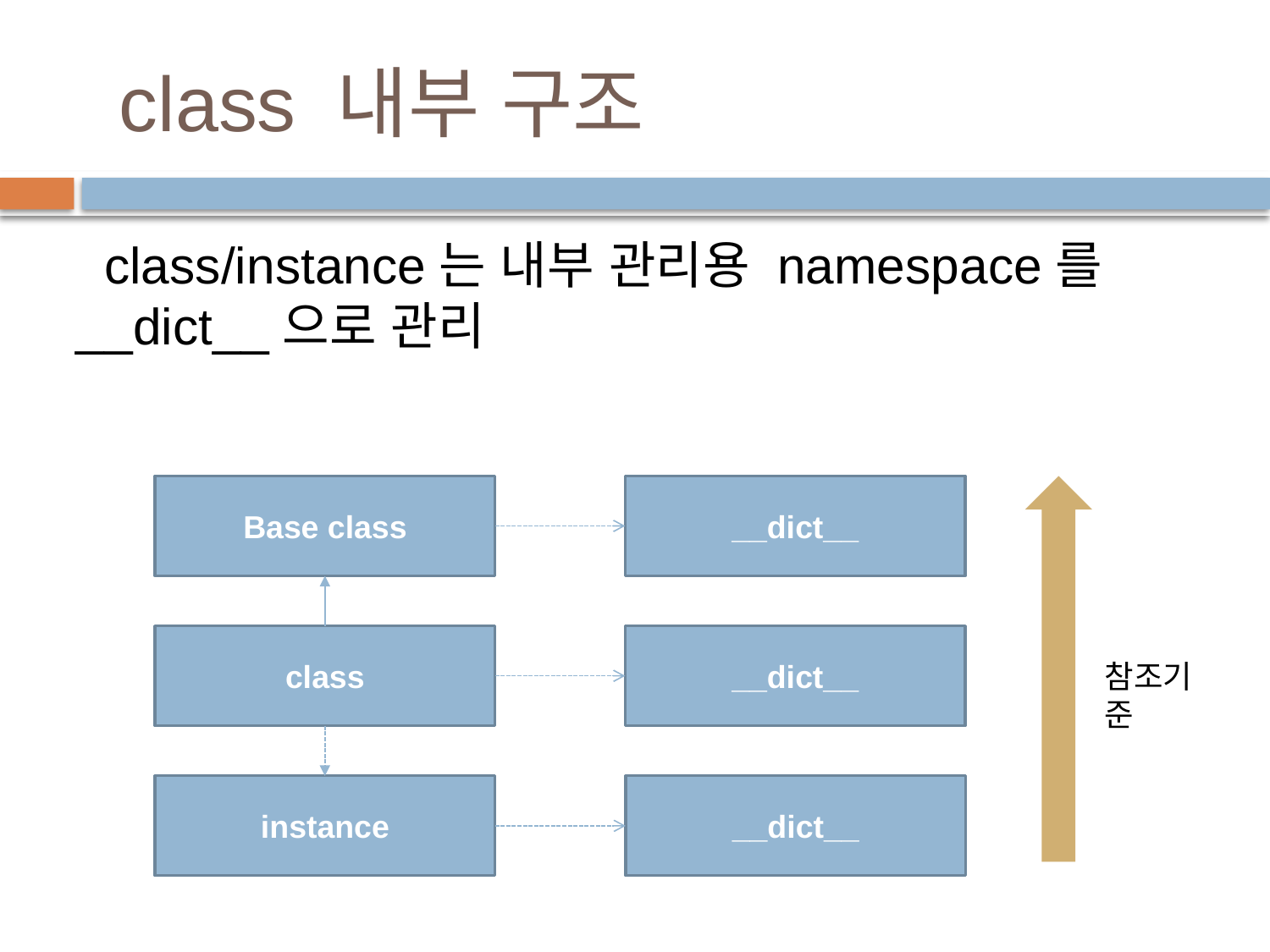

# class 내부 구조
  class/instance는 내부 관리용 namespace를 __dict__으로 관리
Base class
__dict__
class
__dict__

참조기준
instance
__dict__